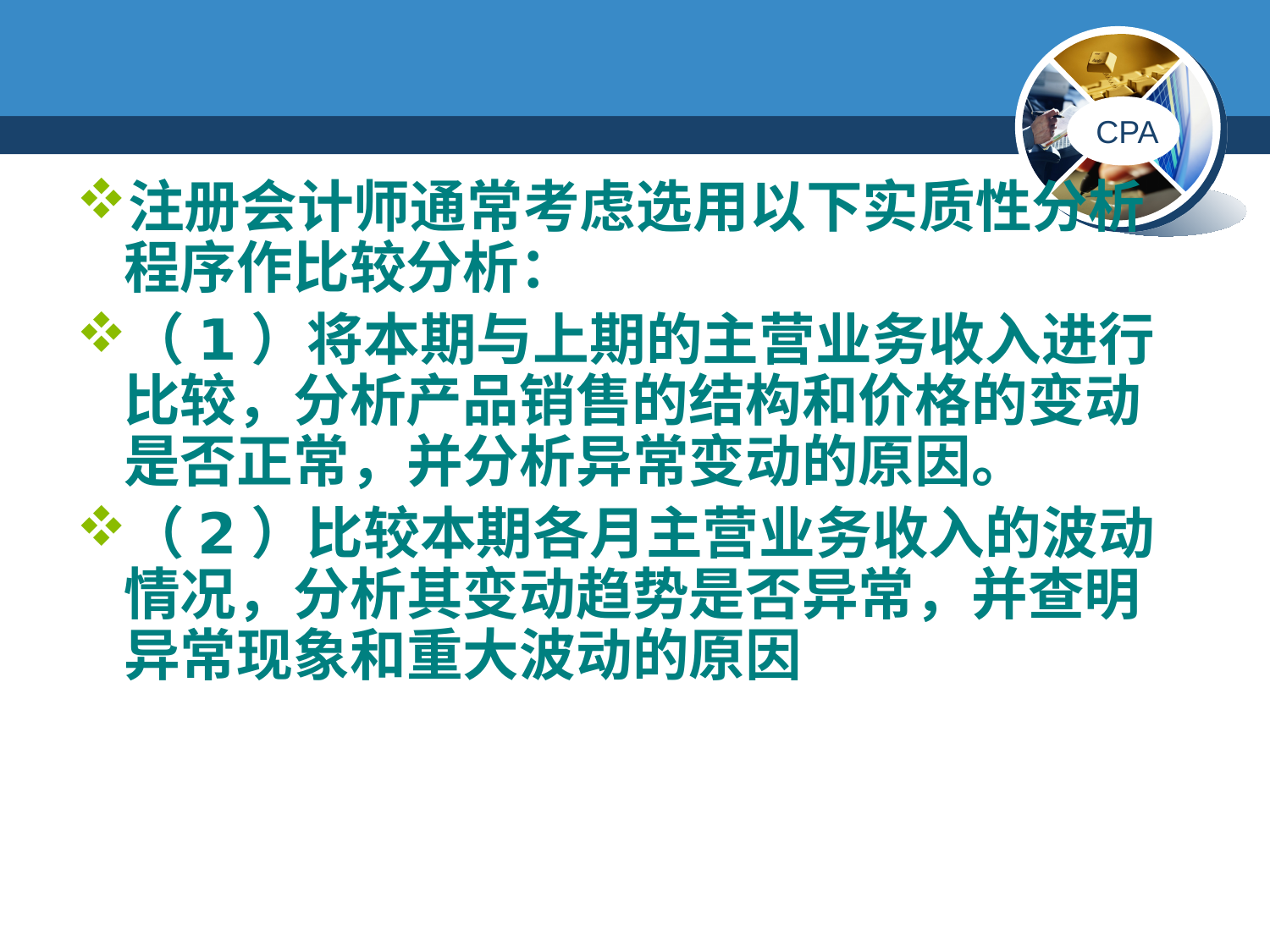

#
注册会计师通常考虑选用以下实质性分析程序作比较分析：
（1）将本期与上期的主营业务收入进行比较，分析产品销售的结构和价格的变动是否正常，并分析异常变动的原因。
（2）比较本期各月主营业务收入的波动情况，分析其变动趋势是否异常，并查明异常现象和重大波动的原因